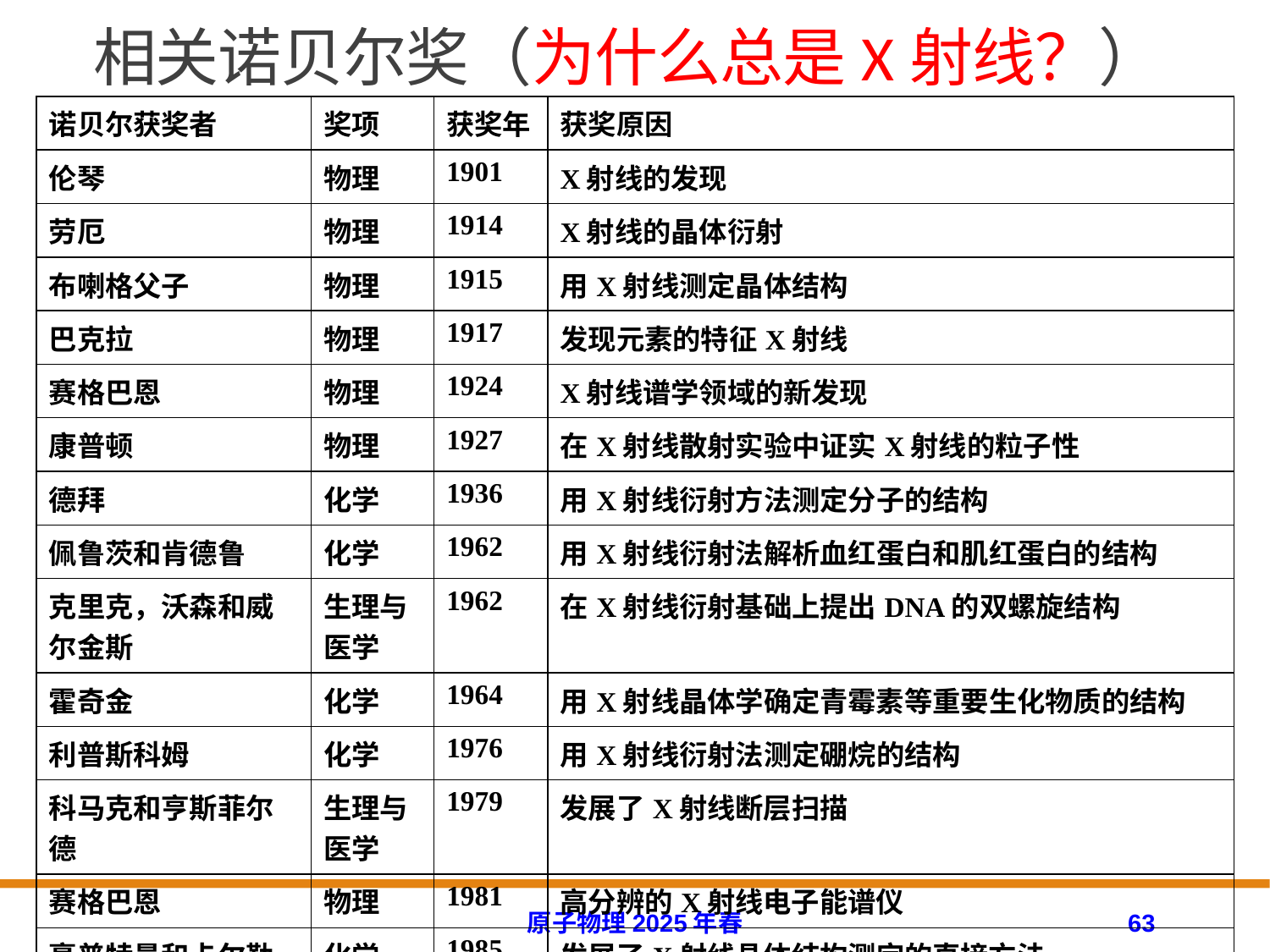

相关诺贝尔奖（为什么总是X射线？）
| 诺贝尔获奖者 | 奖项 | 获奖年 | 获奖原因 |
| --- | --- | --- | --- |
| 伦琴 | 物理 | 1901 | X射线的发现 |
| 劳厄 | 物理 | 1914 | X射线的晶体衍射 |
| 布喇格父子 | 物理 | 1915 | 用X射线测定晶体结构 |
| 巴克拉 | 物理 | 1917 | 发现元素的特征X射线 |
| 赛格巴恩 | 物理 | 1924 | X射线谱学领域的新发现 |
| 康普顿 | 物理 | 1927 | 在X射线散射实验中证实X射线的粒子性 |
| 德拜 | 化学 | 1936 | 用X射线衍射方法测定分子的结构 |
| 佩鲁茨和肯德鲁 | 化学 | 1962 | 用X射线衍射法解析血红蛋白和肌红蛋白的结构 |
| 克里克，沃森和威尔金斯 | 生理与医学 | 1962 | 在X射线衍射基础上提出DNA的双螺旋结构 |
| 霍奇金 | 化学 | 1964 | 用X射线晶体学确定青霉素等重要生化物质的结构 |
| 利普斯科姆 | 化学 | 1976 | 用X射线衍射法测定硼烷的结构 |
| 科马克和亨斯菲尔德 | 生理与医学 | 1979 | 发展了X射线断层扫描 |
| 赛格巴恩 | 物理 | 1981 | 高分辨的X射线电子能谱仪 |
| 豪普特曼和卡尔勒 | 化学 | 1985 | 发展了X射线晶体结构测定的直接方法 |
| 戴森霍费尔，胡贝尔和米歇尔 | 化学 | 1988 | 用X射线衍射测定光合作用中蛋白质复合体的三维空间结构 |
原子物理2025年春
63